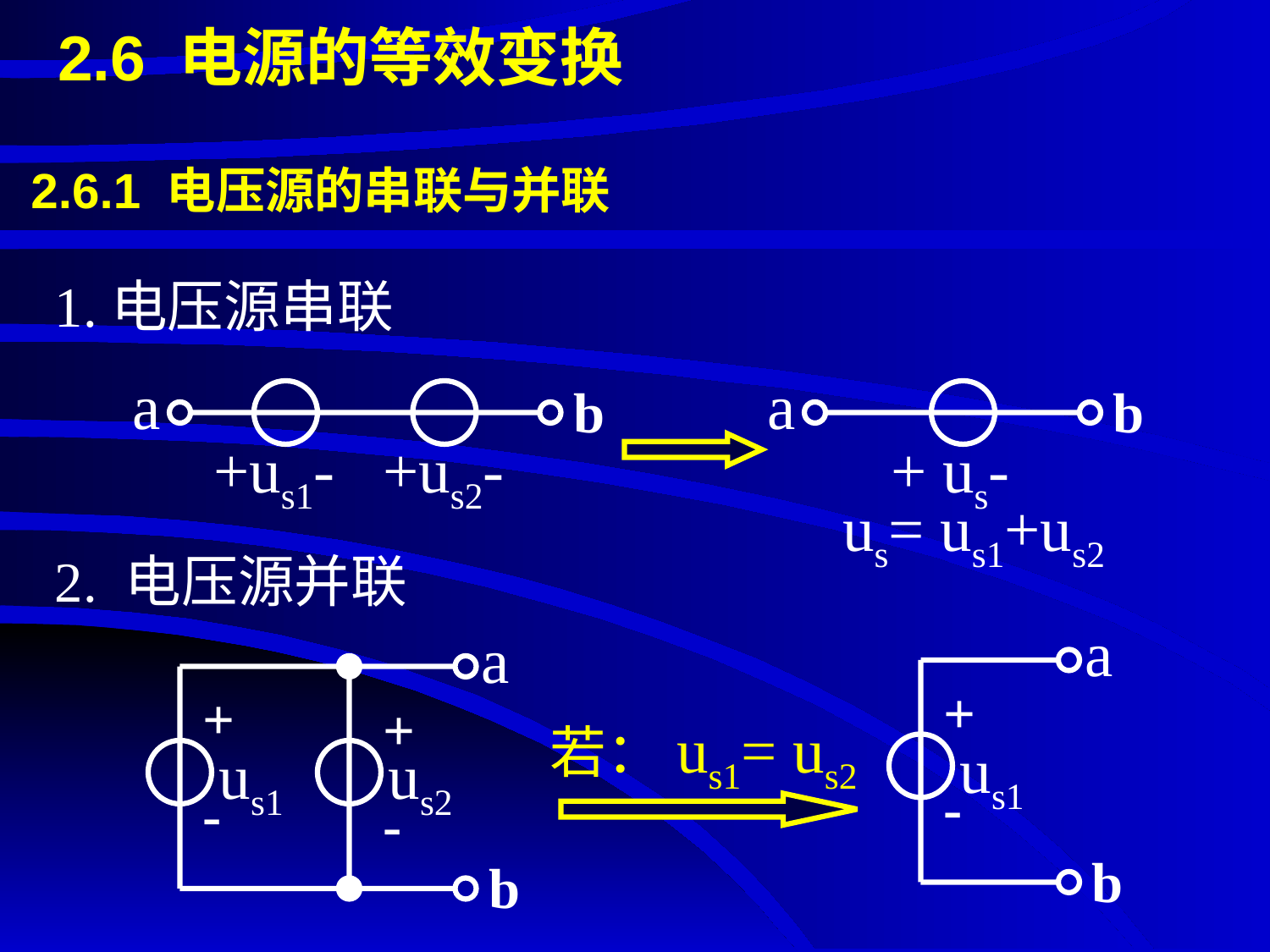

# 2.6 电源的等效变换
2.6.1 电压源的串联与并联
1.电压源串联
 a

+us1-
+us2-
b
 a

+ us-
b

us= us1+us2
2. 电压源并联
 a

+
-
 us1

b
 a

+
-
+
-
 us1
 us2

b
若：us1= us2